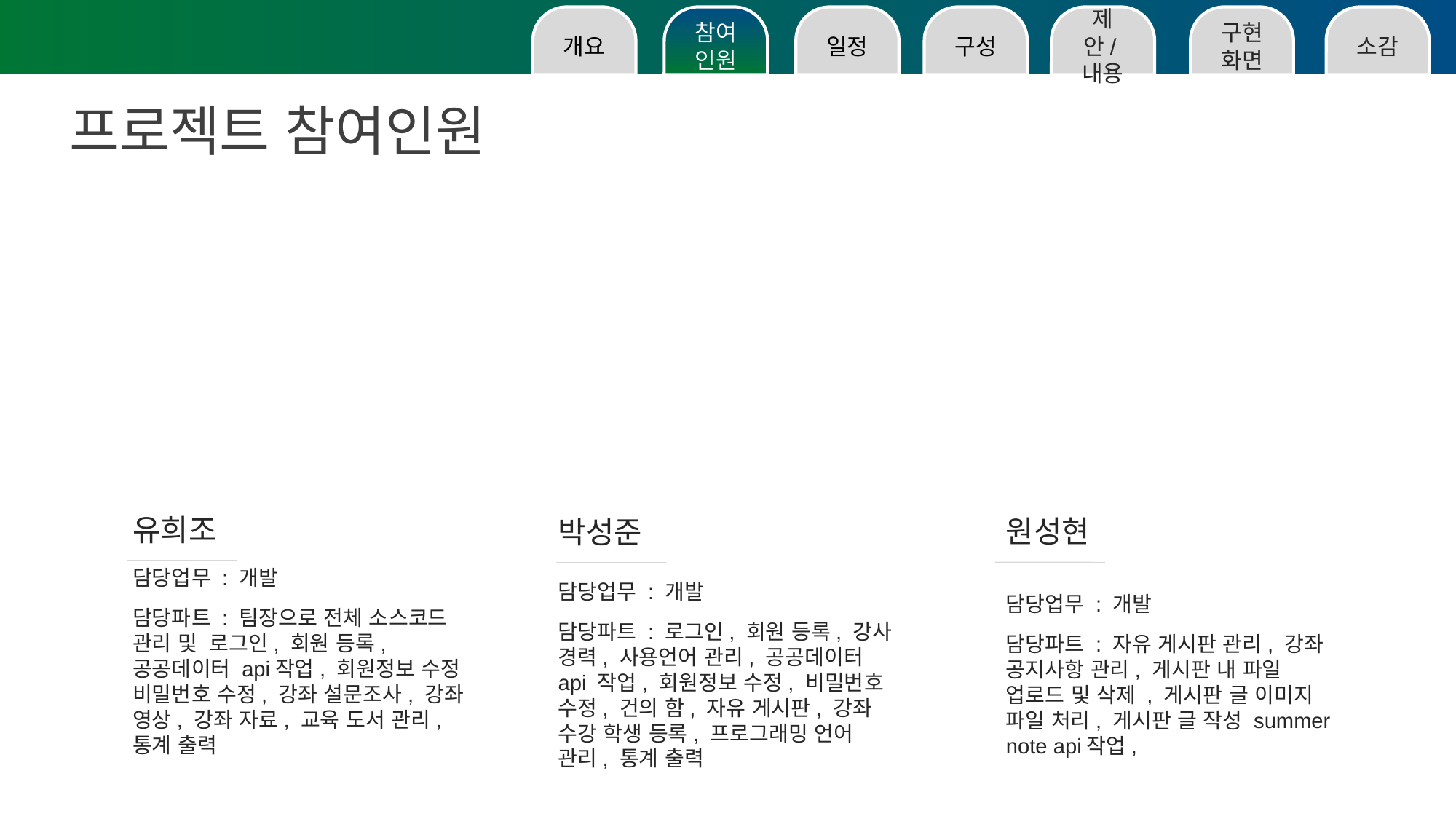

소감
구현화면
제안/내용
구성
일정
참여인원
개요

프로젝트 참여인원
유희조
원성현
박성준
담당업무 : 개발

담당파트 : 팀장으로 전체 소스코드 관리 및  로그인, 회원 등록, 공공데이터 api작업, 회원정보 수정 비밀번호 수정, 강좌 설문조사, 강좌 영상, 강좌 자료, 교육 도서 관리, 통계 출력
담당업무 : 개발

담당파트 : 자유 게시판 관리, 강좌 공지사항 관리, 게시판 내 파일 업로드 및 삭제 , 게시판 글 이미지 파일 처리, 게시판 글 작성 summer note api작업,
담당업무 : 개발

담당파트 : 로그인, 회원 등록, 강사 경력, 사용언어 관리, 공공데이터 api 작업, 회원정보 수정, 비밀번호 수정, 건의 함, 자유 게시판, 강좌 수강 학생 등록, 프로그래밍 언어 관리, 통계 출력